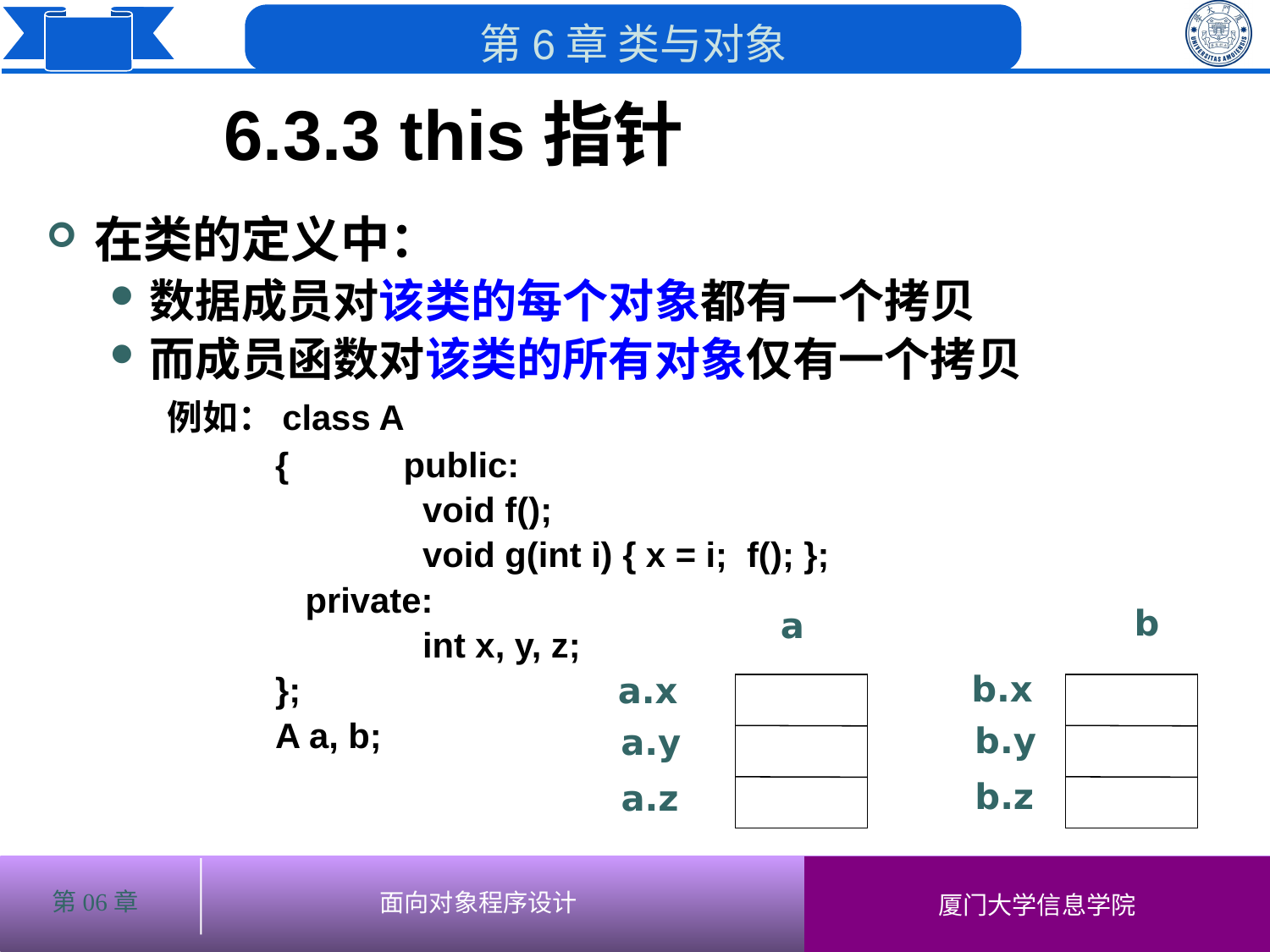

6.3.3 this指针
# 在类的定义中：
数据成员对该类的每个对象都有一个拷贝
而成员函数对该类的所有对象仅有一个拷贝
     例如：class A
                 {	public:
		               void f();
		               void g(int i) { x = i;  f(); };
	                private:
		               int x, y, z;
                 };
                 A a, b;
b
a
b.x
a.x

b.y
a.y
b.z
a.z
37